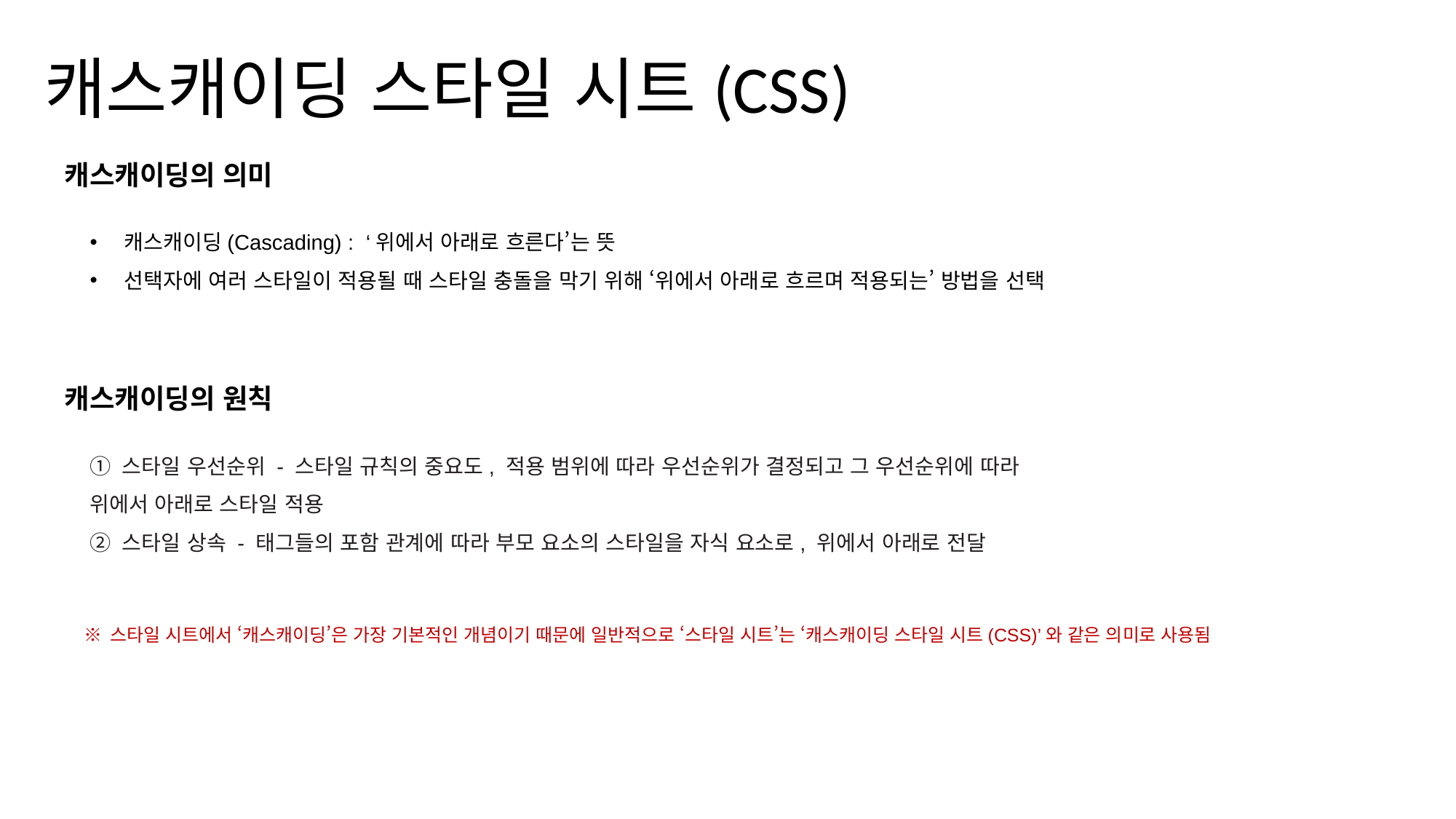

# 캐스캐이딩 스타일 시트(CSS)
캐스캐이딩의 의미
캐스캐이딩(Cascading) :  ‘위에서 아래로 흐른다’는 뜻
선택자에 여러 스타일이 적용될 때 스타일 충돌을 막기 위해 ‘위에서 아래로 흐르며 적용되는’ 방법을 선택

캐스캐이딩의 원칙
① 스타일 우선순위 - 스타일 규칙의 중요도, 적용 범위에 따라 우선순위가 결정되고 그 우선순위에 따라 위에서 아래로 스타일 적용
② 스타일 상속 - 태그들의 포함 관계에 따라 부모 요소의 스타일을 자식 요소로, 위에서 아래로 전달
※ 스타일 시트에서 ‘캐스캐이딩’은 가장 기본적인 개념이기 때문에 일반적으로 ‘스타일 시트’는 ‘캐스캐이딩 스타일 시트(CSS)’와 같은 의미로 사용됨